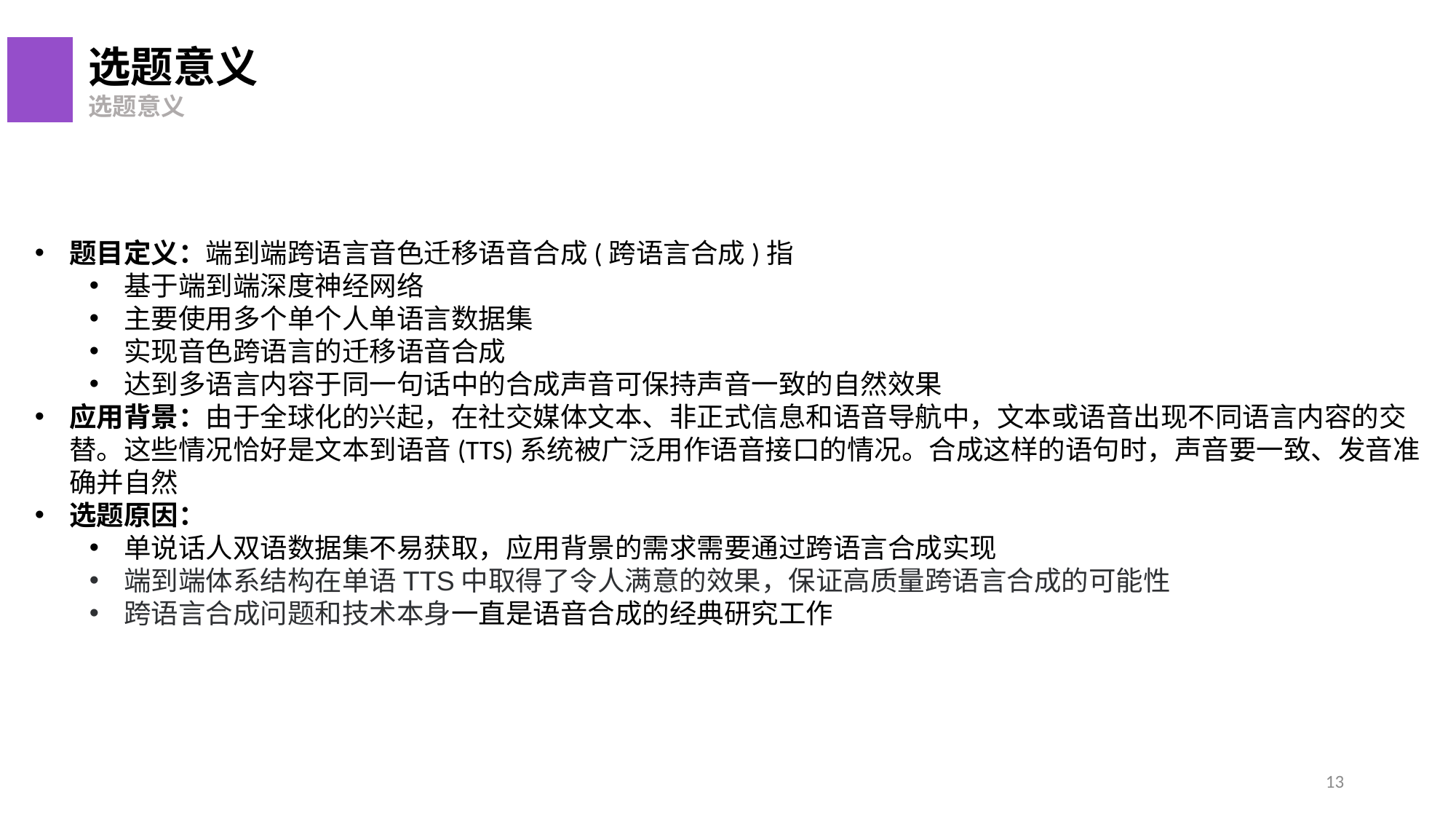

选题意义
选题意义
题目定义：端到端跨语言音色迁移语音合成(跨语言合成)指
基于端到端深度神经网络
主要使用多个单个人单语言数据集
实现音色跨语言的迁移语音合成
达到多语言内容于同一句话中的合成声音可保持声音一致的自然效果
应用背景：由于全球化的兴起，在社交媒体文本、非正式信息和语音导航中，文本或语音出现不同语言内容的交替。这些情况恰好是文本到语音(TTS)系统被广泛用作语音接口的情况。合成这样的语句时，声音要一致、发音准确并自然
选题原因：
单说话人双语数据集不易获取，应用背景的需求需要通过跨语言合成实现
端到端体系结构在单语TTS中取得了令人满意的效果，保证高质量跨语言合成的可能性
跨语言合成问题和技术本身一直是语音合成的经典研究工作
13